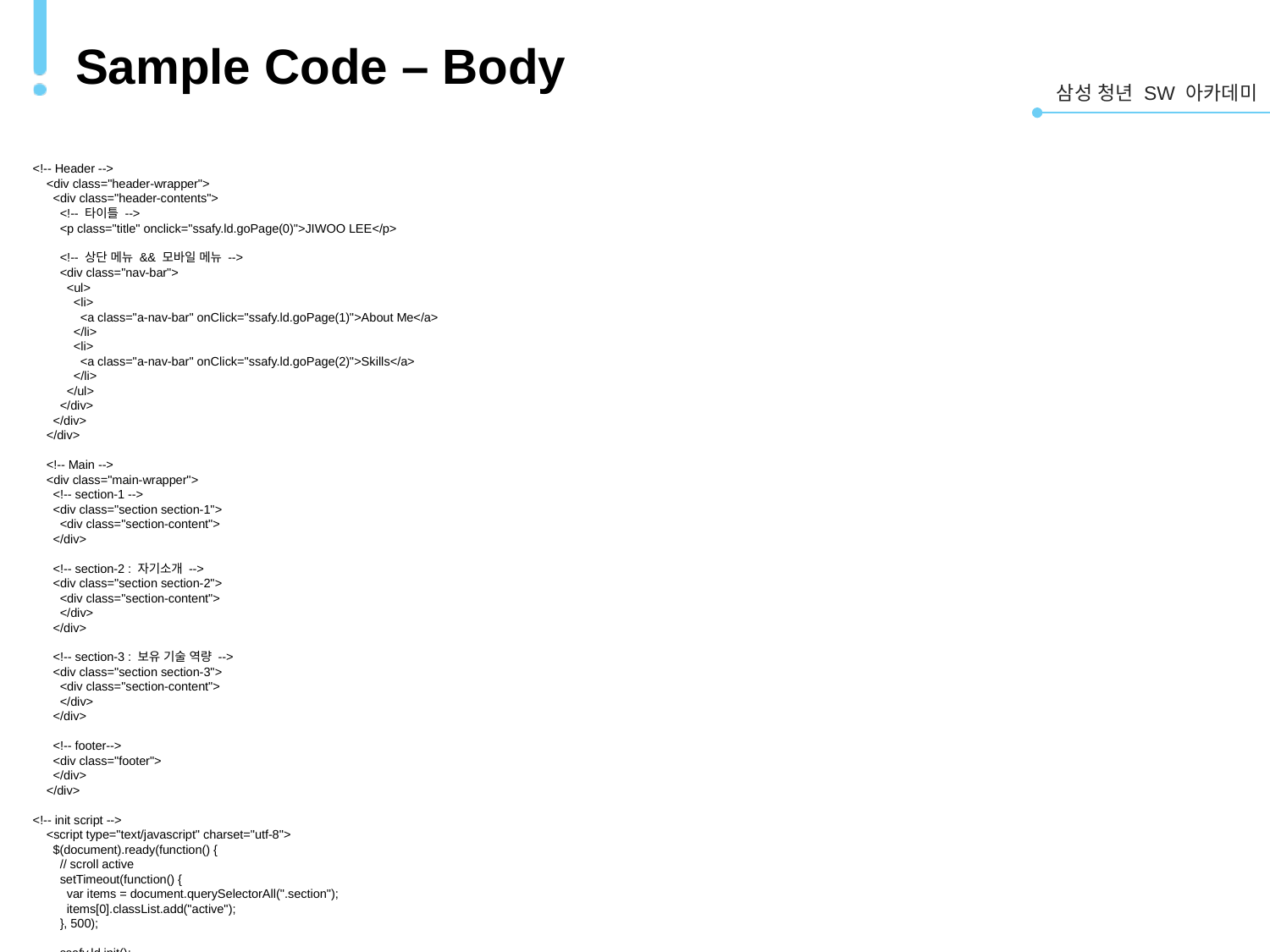

# Sample Code – Body
<!-- Header -->
    <div class="header-wrapper">
      <div class="header-contents">
        <!-- 타이틀 -->
        <p class="title" onclick="ssafy.ld.goPage(0)">JIWOO LEE</p>

        <!-- 상단 메뉴 && 모바일 메뉴 -->
        <div class="nav-bar">
          <ul>
            <li>
              <a class="a-nav-bar" onClick="ssafy.ld.goPage(1)">About Me</a>
            </li>
            <li>
              <a class="a-nav-bar" onClick="ssafy.ld.goPage(2)">Skills</a>
            </li>
          </ul>
        </div>
      </div>
    </div>

    <!-- Main -->
    <div class="main-wrapper">
      <!-- section-1 -->
      <div class="section section-1">
        <div class="section-content">
      </div>

      <!-- section-2 : 자기소개 -->
      <div class="section section-2">
        <div class="section-content">
        </div>
      </div>

      <!-- section-3 : 보유 기술 역량 -->
      <div class="section section-3">
        <div class="section-content">
        </div>
      </div>

      <!-- footer-->
      <div class="footer">
      </div>
    </div>

<!-- init script -->
    <script type="text/javascript" charset="utf-8">
      $(document).ready(function() {
        // scroll active
        setTimeout(function() {
          var items = document.querySelectorAll(".section");
          items[0].classList.add("active");
        }, 500);

        ssafy.ld.init();
      });
    </script>